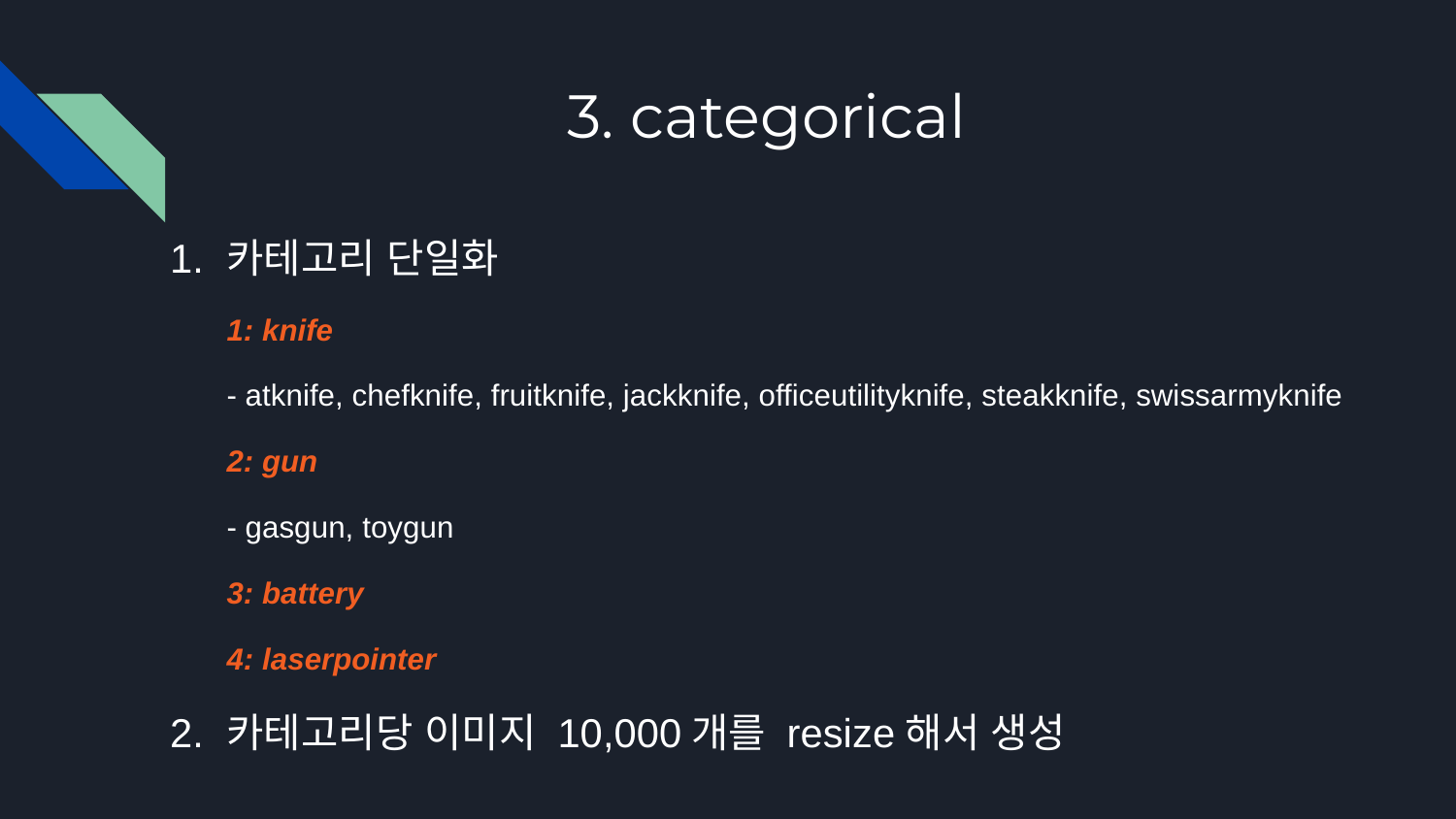

# 3. categorical
카테고리 단일화
1: knife
- atknife, chefknife, fruitknife, jackknife, officeutilityknife, steakknife, swissarmyknife
2: gun
- gasgun, toygun
3: battery
4: laserpointer
카테고리당 이미지 10,000개를 resize해서 생성